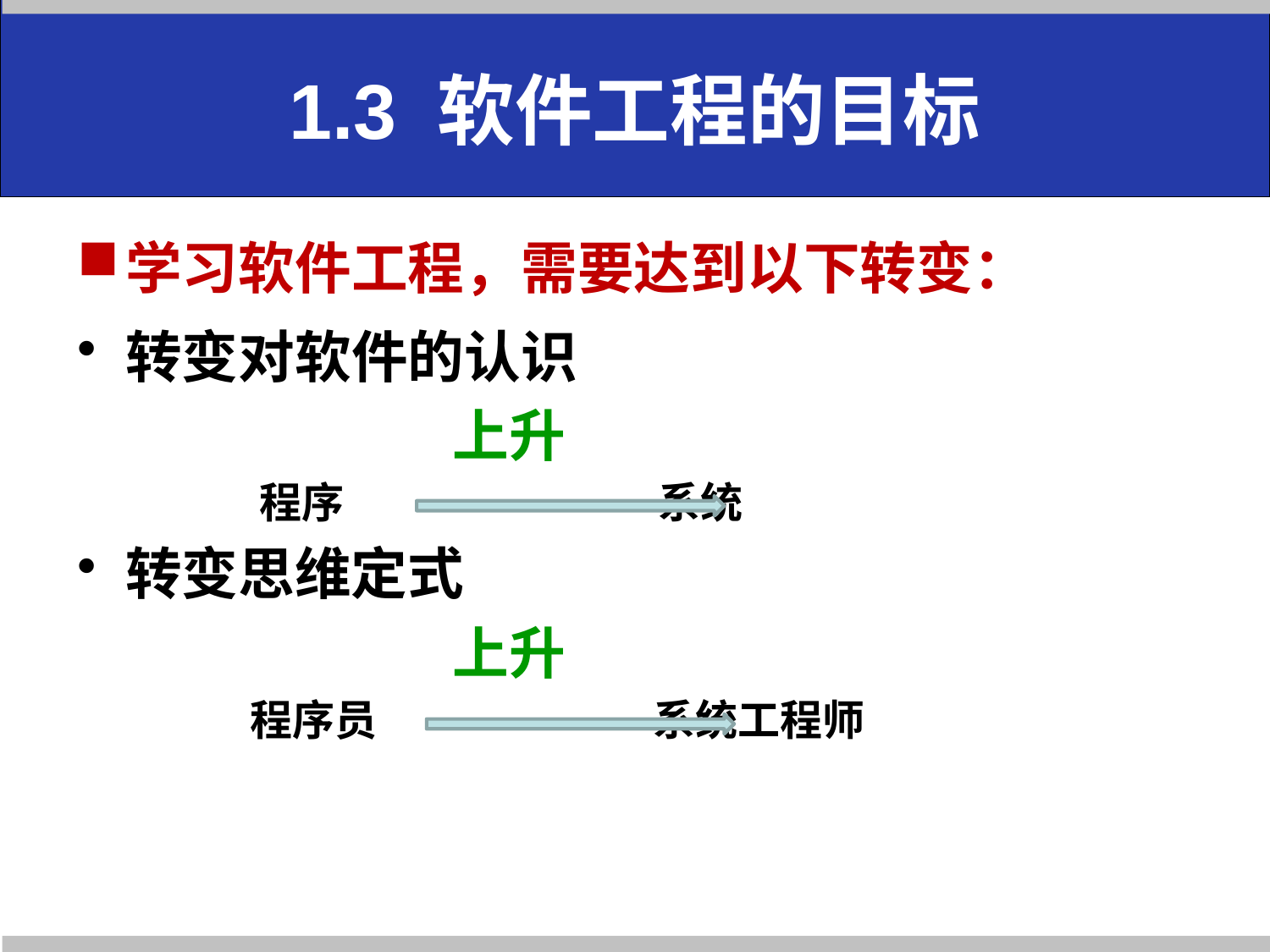

# 1.3 软件工程的目标
学习软件工程，需要达到以下转变：
转变对软件的认识
                            上升
                  程序                                 系统
转变思维定式
                            上升
                 程序员                             系统工程师

49